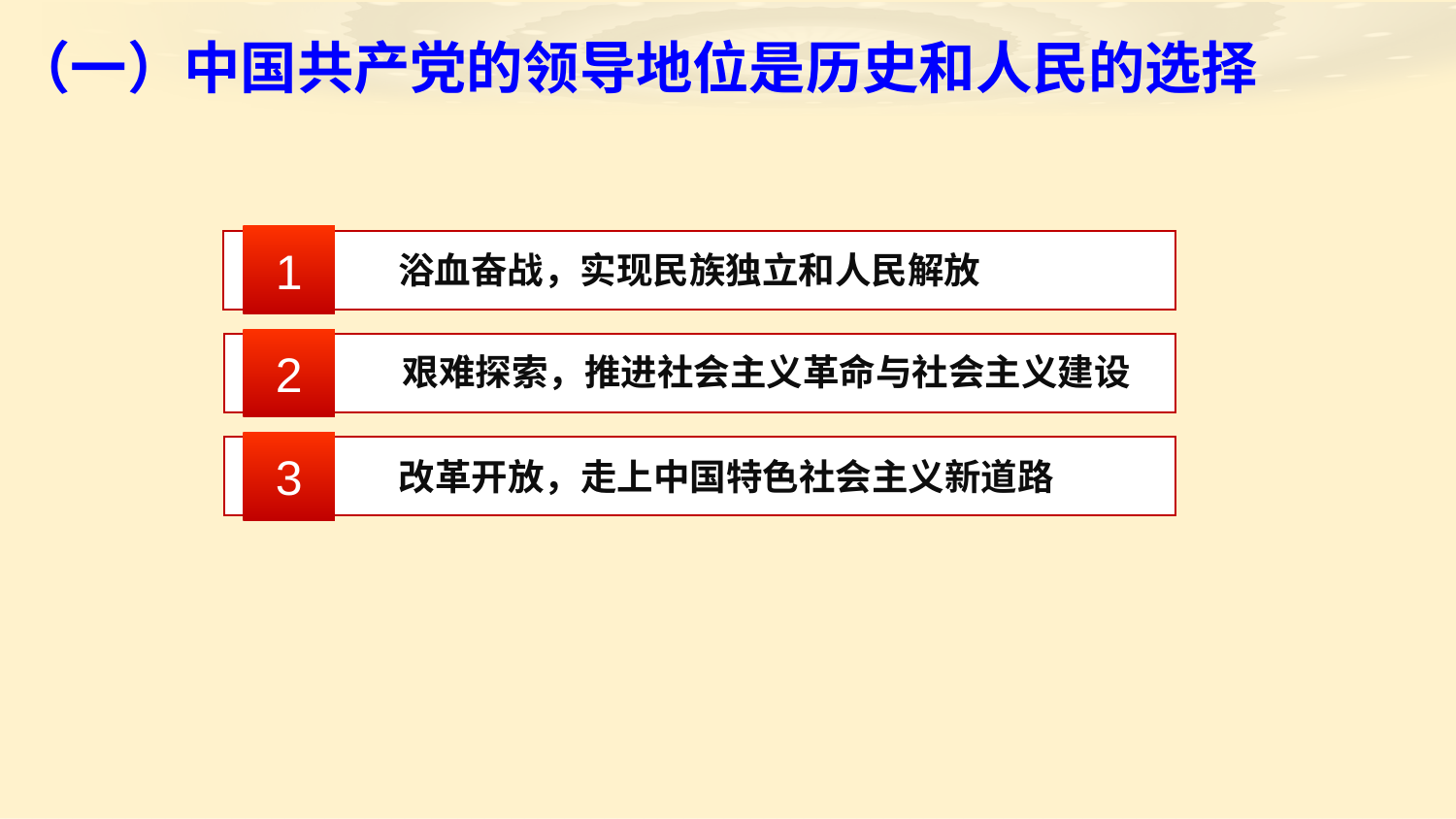

（一）中国共产党的领导地位是历史和人民的选择
1

浴血奋战，实现民族独立和人民解放
2

艰难探索，推进社会主义革命与社会主义建设
3

改革开放，走上中国特色社会主义新道路